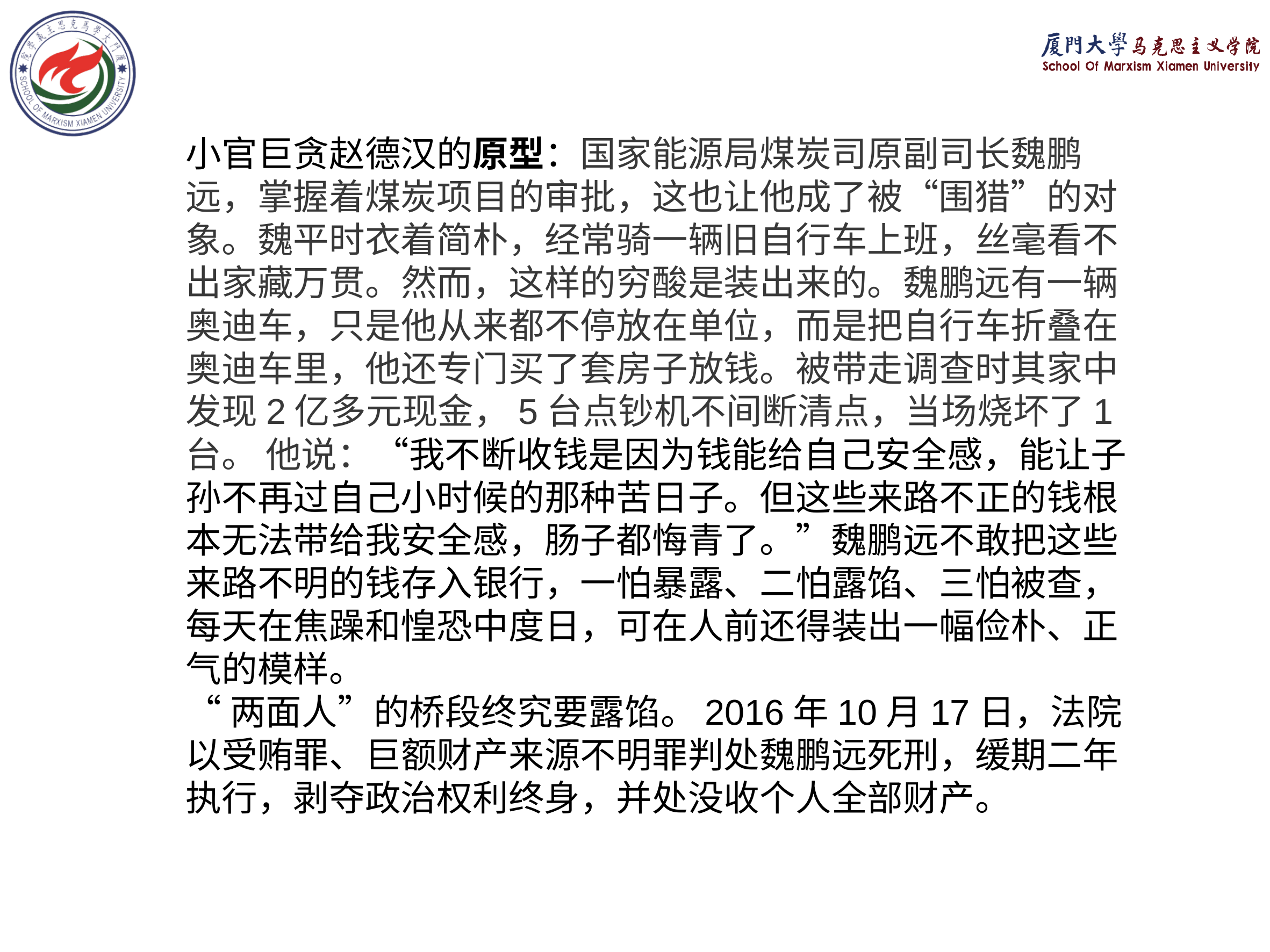

小官巨贪赵德汉的原型：国家能源局煤炭司原副司长魏鹏远，掌握着煤炭项目的审批，这也让他成了被“围猎”的对象。魏平时衣着简朴，经常骑一辆旧自行车上班，丝毫看不出家藏万贯。然而，这样的穷酸是装出来的。魏鹏远有一辆奥迪车，只是他从来都不停放在单位，而是把自行车折叠在奥迪车里，他还专门买了套房子放钱。被带走调查时其家中发现2亿多元现金，5台点钞机不间断清点，当场烧坏了1台。 他说：“我不断收钱是因为钱能给自己安全感，能让子孙不再过自己小时候的那种苦日子。但这些来路不正的钱根本无法带给我安全感，肠子都悔青了。”魏鹏远不敢把这些来路不明的钱存入银行，一怕暴露、二怕露馅、三怕被查，每天在焦躁和惶恐中度日，可在人前还得装出一幅俭朴、正气的模样。
“两面人”的桥段终究要露馅。2016年10月17日，法院以受贿罪、巨额财产来源不明罪判处魏鹏远死刑，缓期二年执行，剥夺政治权利终身，并处没收个人全部财产。